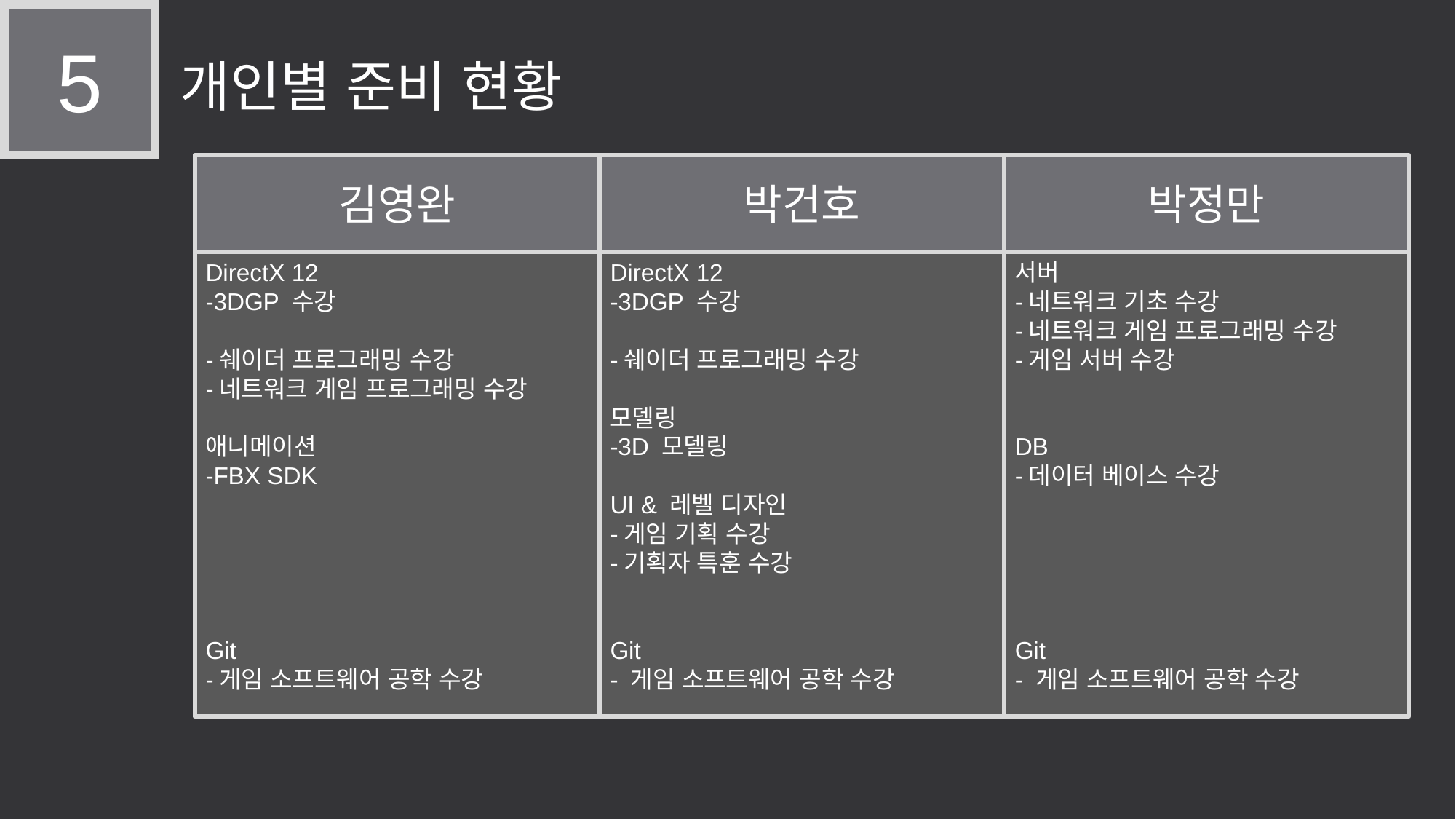

5
개인별 준비 현황
박정만
박건호
김영완
서버
-네트워크 기초 수강
-네트워크 게임 프로그래밍 수강
-게임 서버 수강

DB
-데이터 베이스 수강

Git
- 게임 소프트웨어 공학 수강
DirectX 12
-3DGP 수강

-쉐이더 프로그래밍 수강

모델링
-3D 모델링

UI & 레벨 디자인
-게임 기획 수강
-기획자 특훈 수강

Git
- 게임 소프트웨어 공학 수강
DirectX 12
-3DGP 수강

-쉐이더 프로그래밍 수강
-네트워크 게임 프로그래밍 수강

애니메이션
-FBX SDK

Git
-게임 소프트웨어 공학 수강